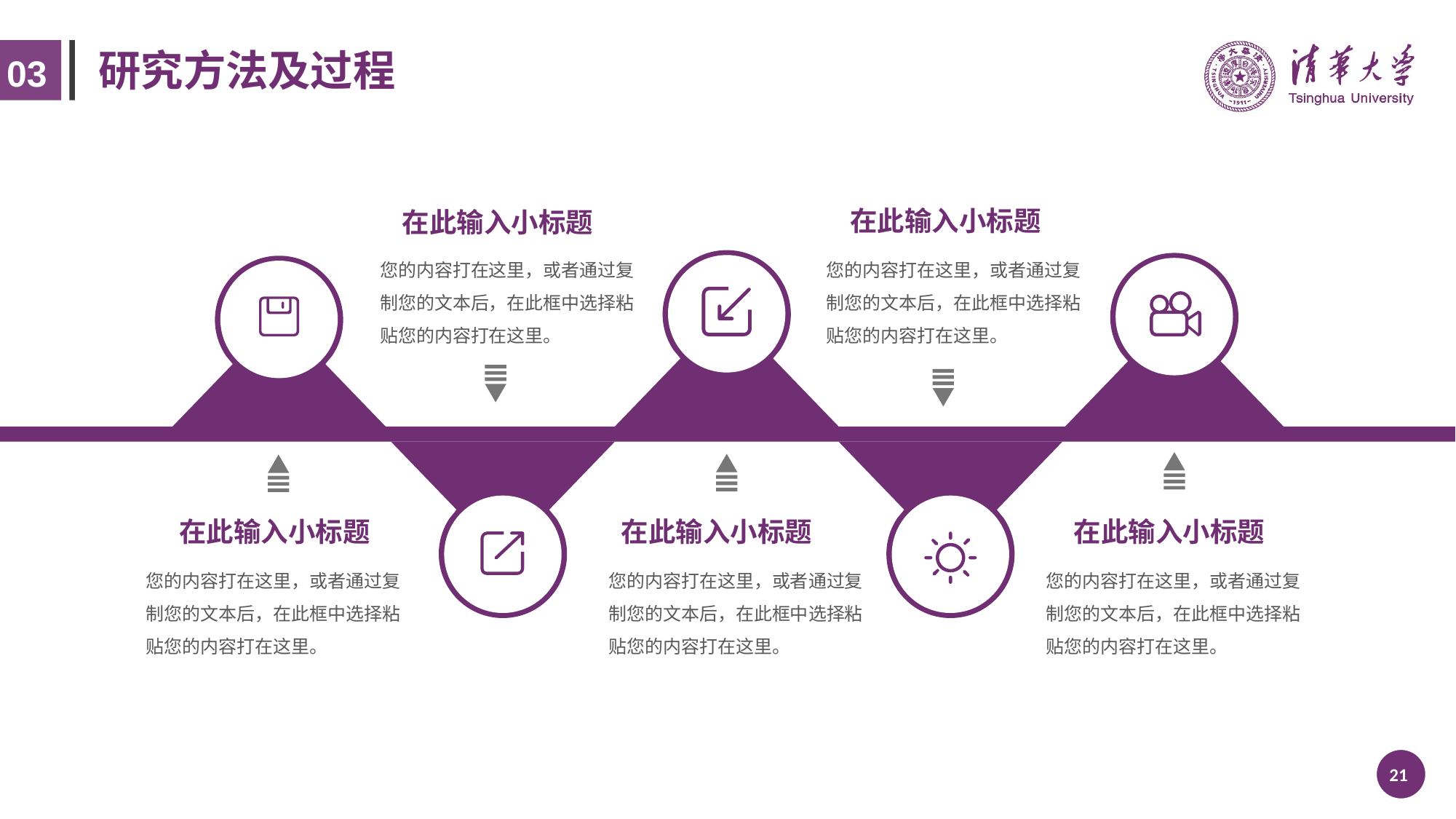

# 研究方法及过程
03
在此输入小标题
在此输入小标题
您的内容打在这里，或者通过复制您的文本后，在此框中选择粘贴您的内容打在这里。
您的内容打在这里，或者通过复制您的文本后，在此框中选择粘贴您的内容打在这里。

在此输入小标题
在此输入小标题
在此输入小标题

您的内容打在这里，或者通过复制您的文本后，在此框中选择粘贴您的内容打在这里。
您的内容打在这里，或者通过复制您的文本后，在此框中选择粘贴您的内容打在这里。
您的内容打在这里，或者通过复制您的文本后，在此框中选择粘贴您的内容打在这里。
21    /30